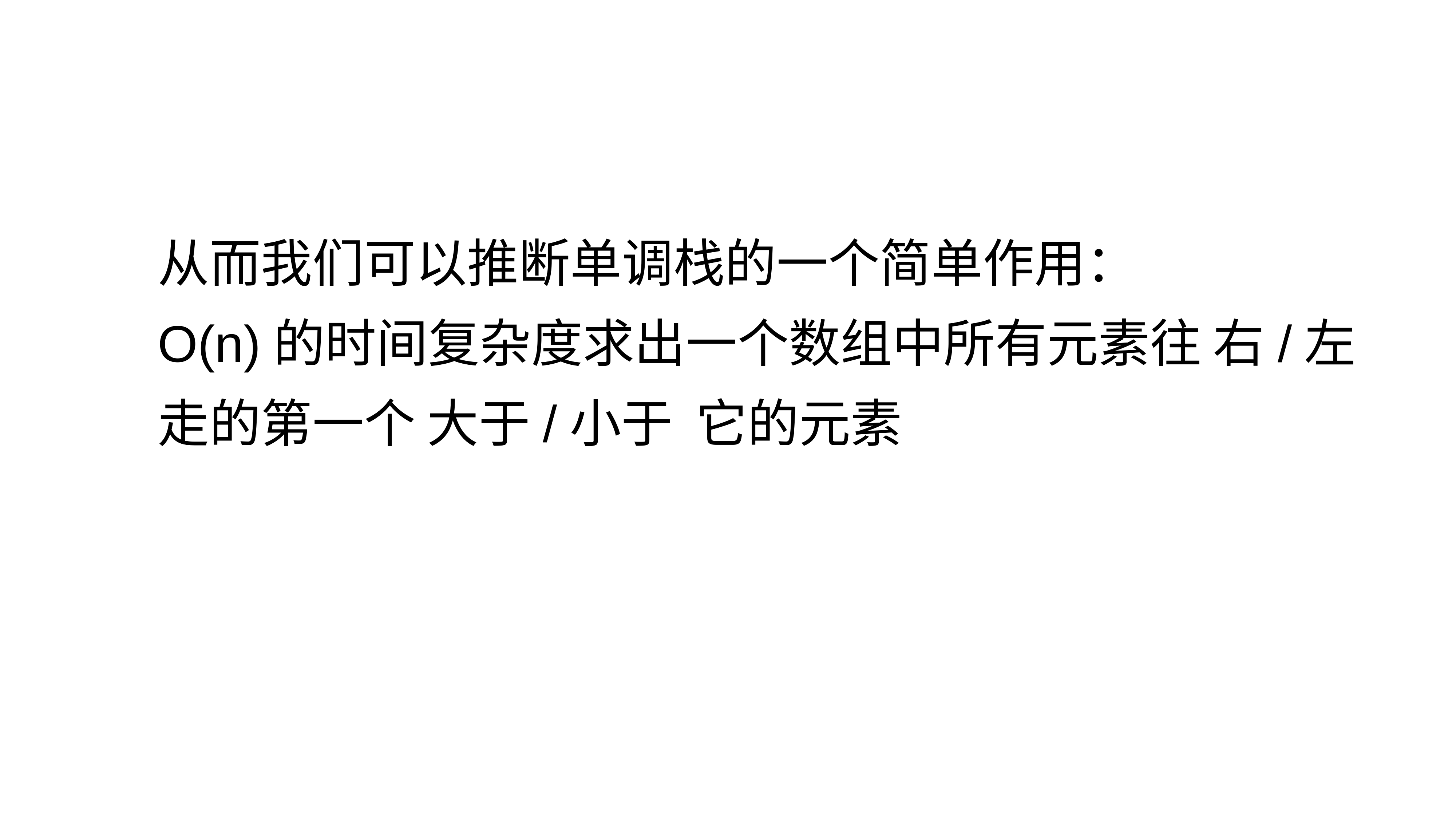

从而我们可以推断单调栈的一个简单作用：
O(n)的时间复杂度求出一个数组中所有元素往 右/左
走的第一个 大于/小于  它的元素